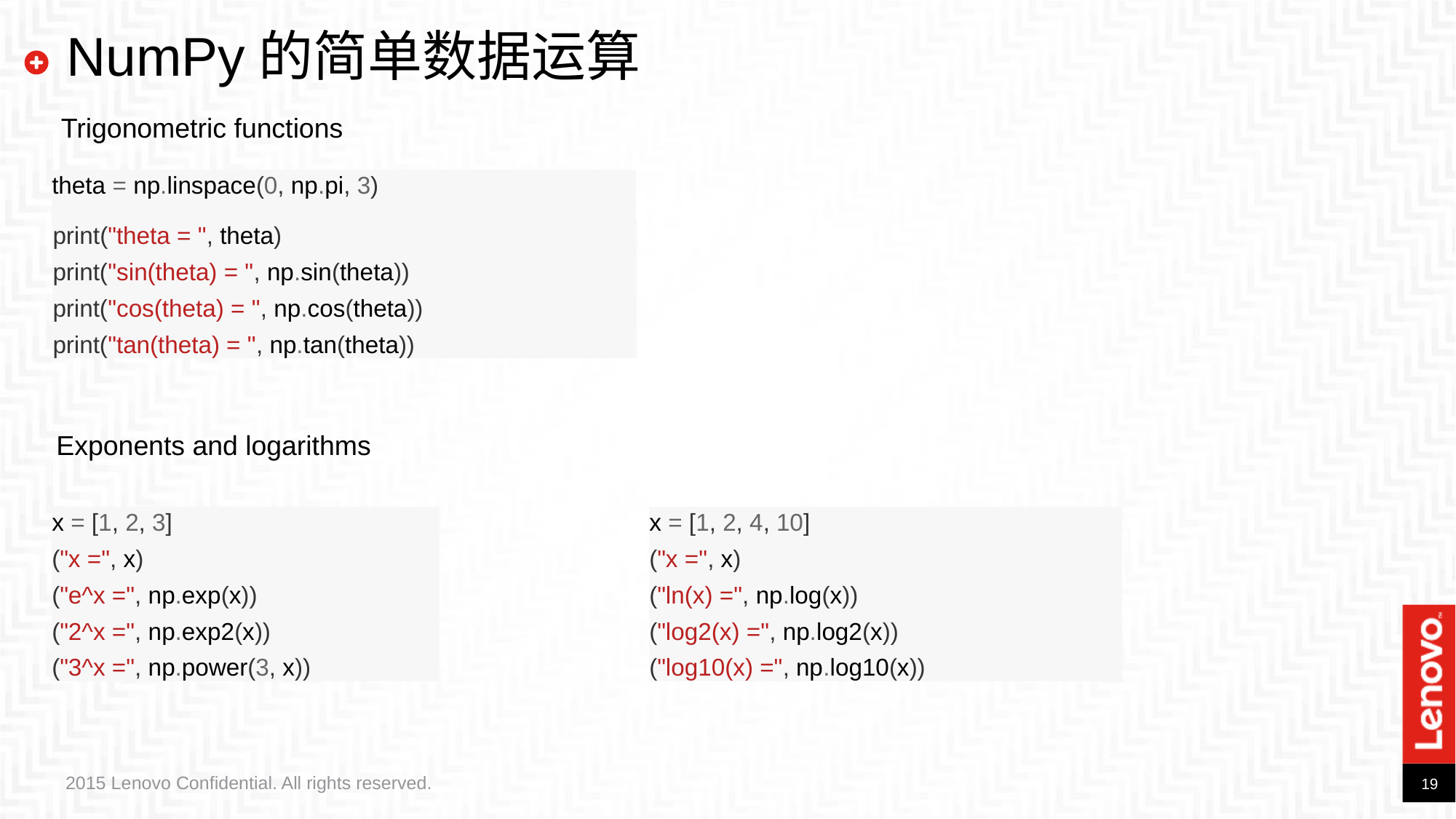

# NumPy的简单数据运算
Trigonometric functions
theta = np.linspace(0, np.pi, 3)

print("theta = ", theta)
print("sin(theta) = ", np.sin(theta))
print("cos(theta) = ", np.cos(theta))
print("tan(theta) = ", np.tan(theta))
Exponents and logarithms
x = [1, 2, 3]
("x =", x)
("e^x =", np.exp(x))
("2^x =", np.exp2(x))
("3^x =", np.power(3, x))
x = [1, 2, 4, 10]
("x =", x)
("ln(x) =", np.log(x))
("log2(x) =", np.log2(x))
("log10(x) =", np.log10(x))
2015 Lenovo Confidential. All rights reserved.